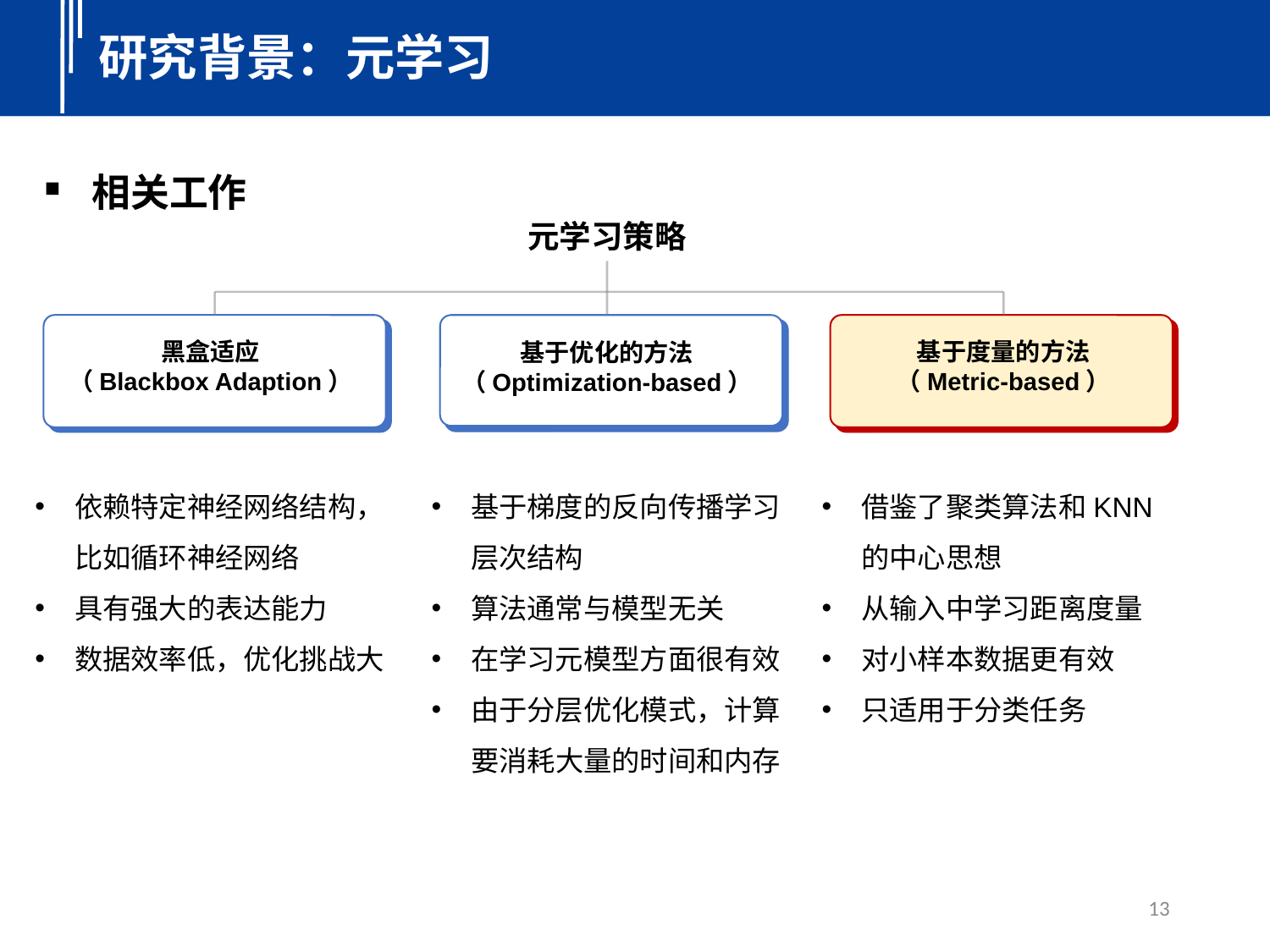

研究背景：元学习
相关工作
元学习策略

黑盒适应
（Blackbox Adaption）

基于度量的方法
（Metric-based）
基于优化的方法
（Optimization-based）
依赖特定神经网络结构，比如循环神经网络
具有强大的表达能力
数据效率低，优化挑战大
基于梯度的反向传播学习层次结构
算法通常与模型无关
在学习元模型方面很有效
由于分层优化模式，计算要消耗大量的时间和内存
借鉴了聚类算法和KNN的中心思想
从输入中学习距离度量
对小样本数据更有效
只适用于分类任务
13